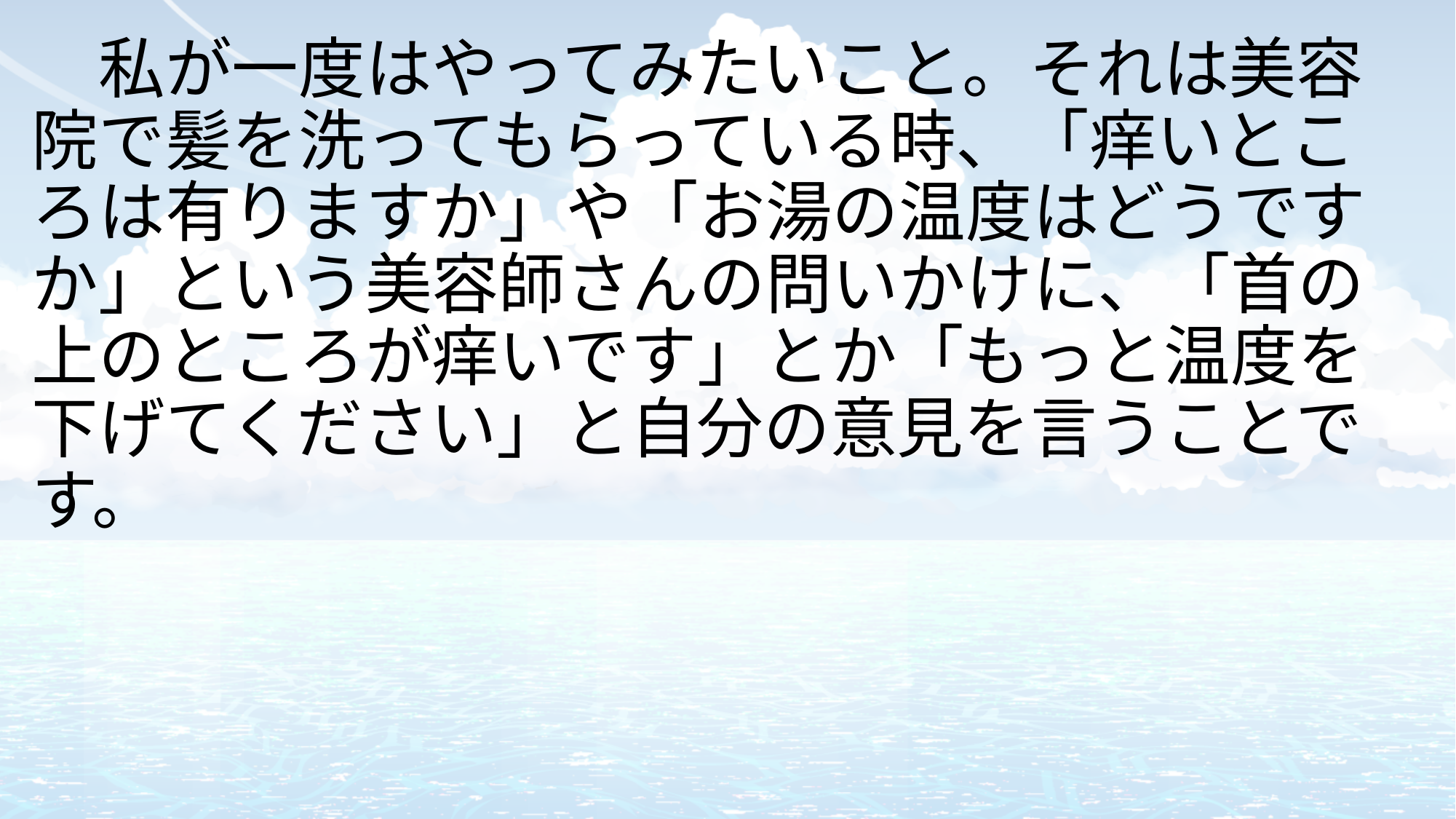

私が一度はやってみたいこと。それは美容院で髪を洗ってもらっている時、「痒いところは有りますか」や「お湯の温度はどうですか」という美容師さんの問いかけに、「首の上のところが痒いです」とか「もっと温度を下げてください」と自分の意見を言うことです。